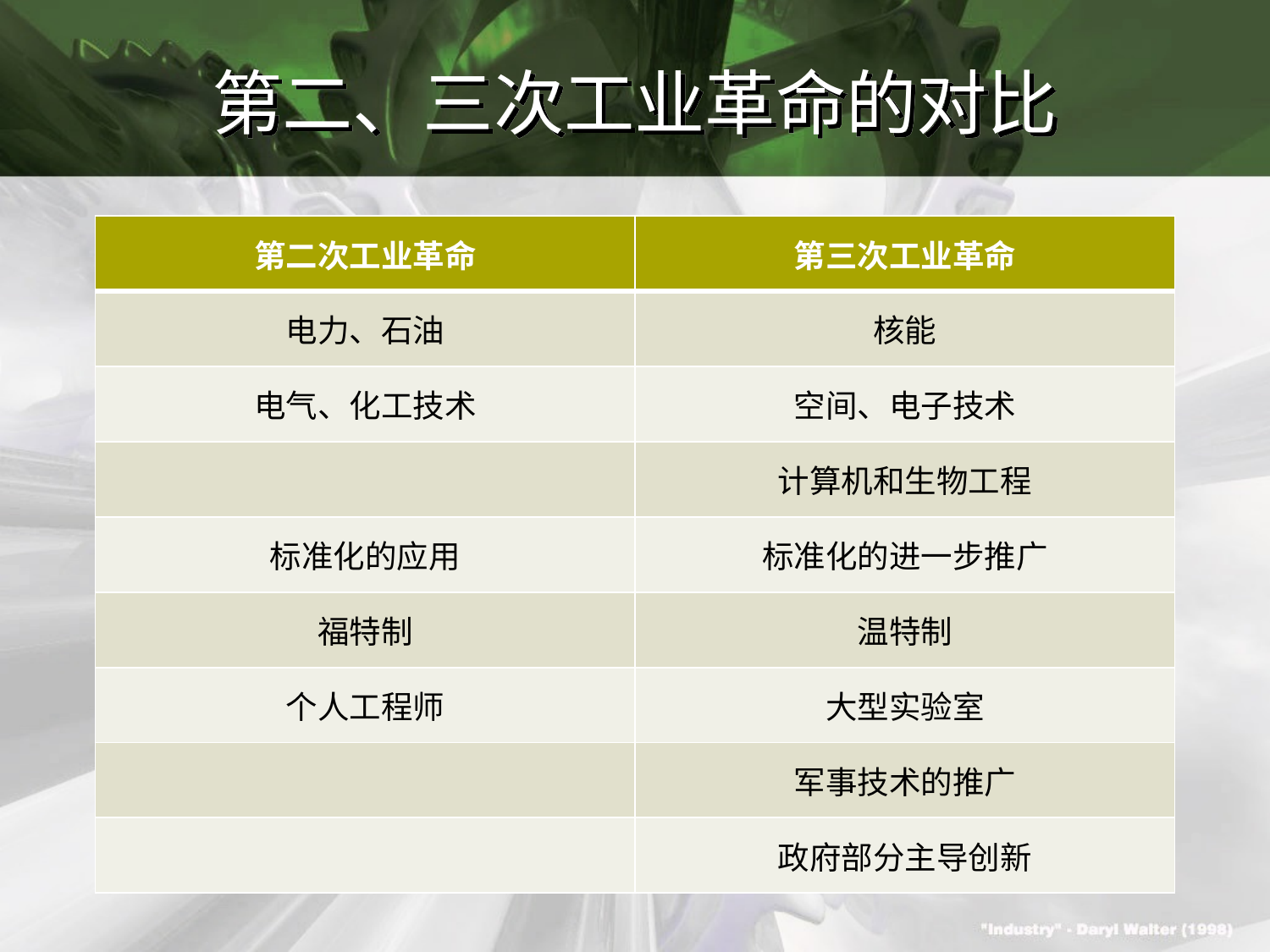

# 第二、三次工业革命的对比
| 第二次工业革命 | 第三次工业革命 |
| --- | --- |
| 电力、石油 | 核能 |
| 电气、化工技术 | 空间、电子技术 |
|  | 计算机和生物工程 |
| 标准化的应用 | 标准化的进一步推广 |
| 福特制 | 温特制 |
| 个人工程师 | 大型实验室 |
|  | 军事技术的推广 |
|  | 政府部分主导创新 |